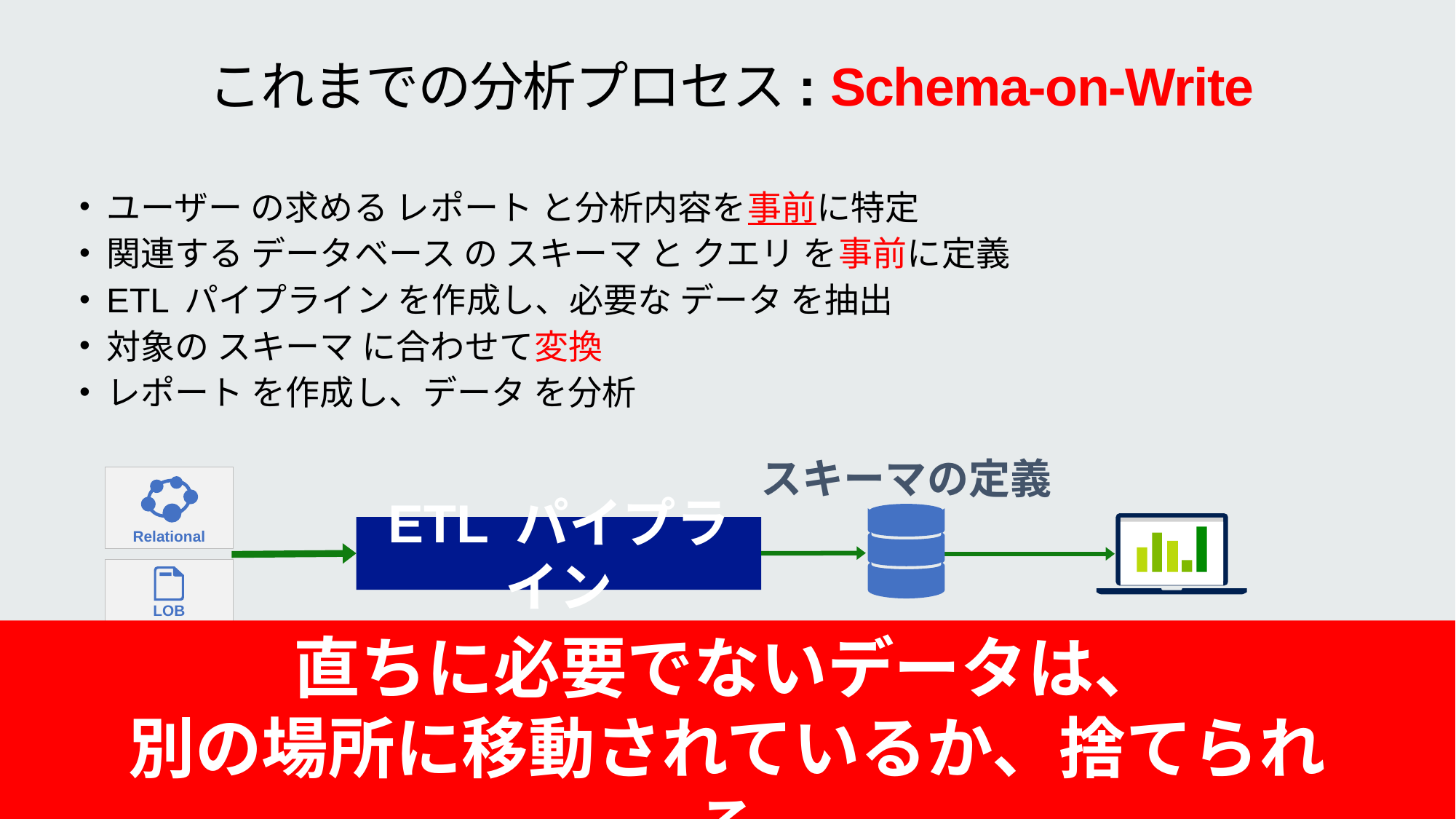

# これまでの分析プロセス: Schema-on-Write
ユーザー の求める レポート と分析内容を事前に特定
関連する データベース の スキーマ と クエリ を事前に定義
ETL パイプライン を作成し、必要な データ を抽出
対象の スキーマ に合わせて変換
レポート を作成し、データ を分析
スキーマの定義
Relational

LOB Applications

ETL パイプライン
直ちに必要でないデータは、
別の場所に移動されているか、捨てられる